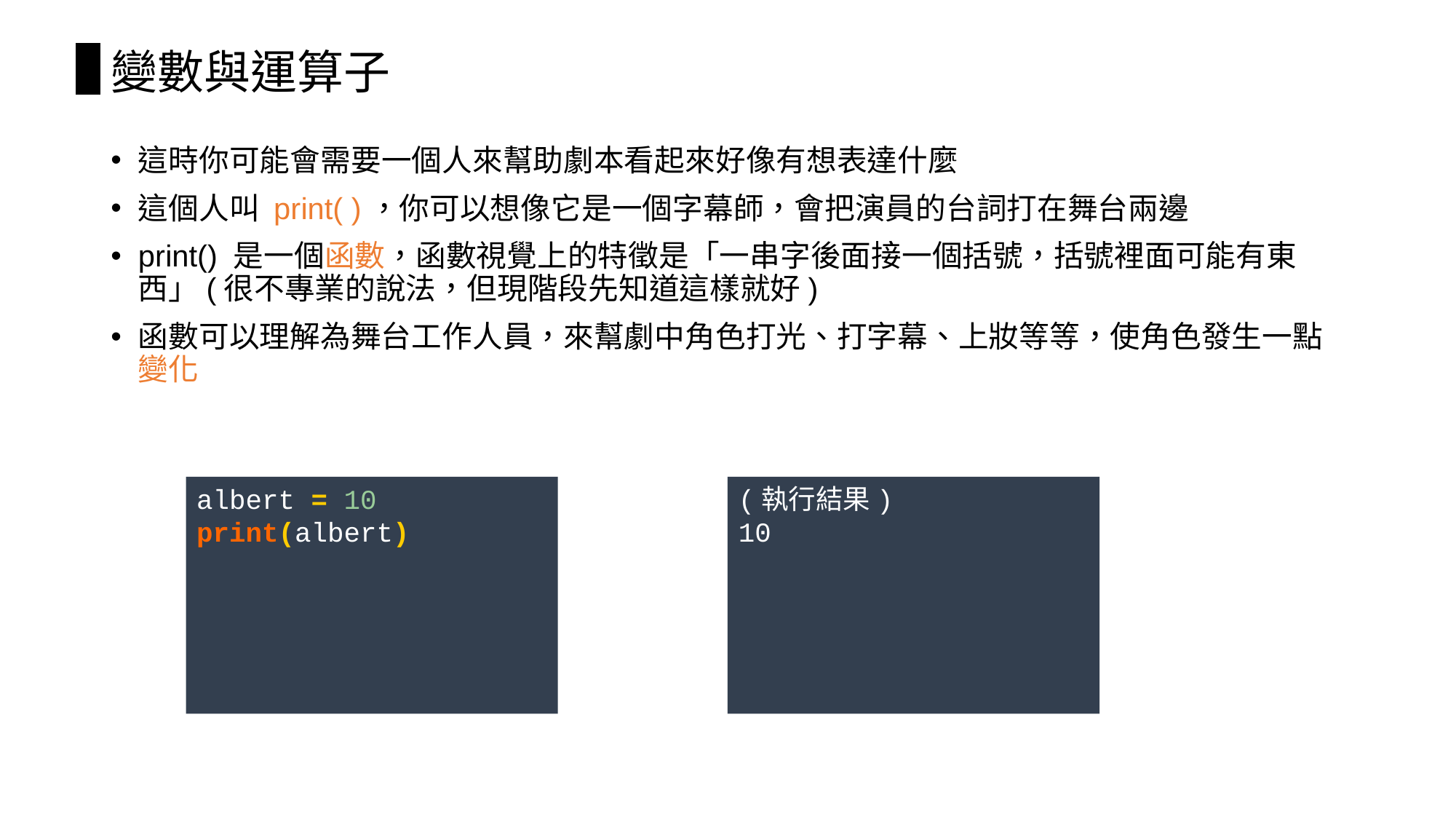

# 變數與運算子
這時你可能會需要一個人來幫助劇本看起來好像有想表達什麼
這個人叫 print( )，你可以想像它是一個字幕師，會把演員的台詞打在舞台兩邊
print() 是一個函數，函數視覺上的特徵是「一串字後面接一個括號，括號裡面可能有東西」(很不專業的說法，但現階段先知道這樣就好)
函數可以理解為舞台工作人員，來幫劇中角色打光、打字幕、上妝等等，使角色發生一點變化

albert = 10 print(albert)
(執行結果)
10